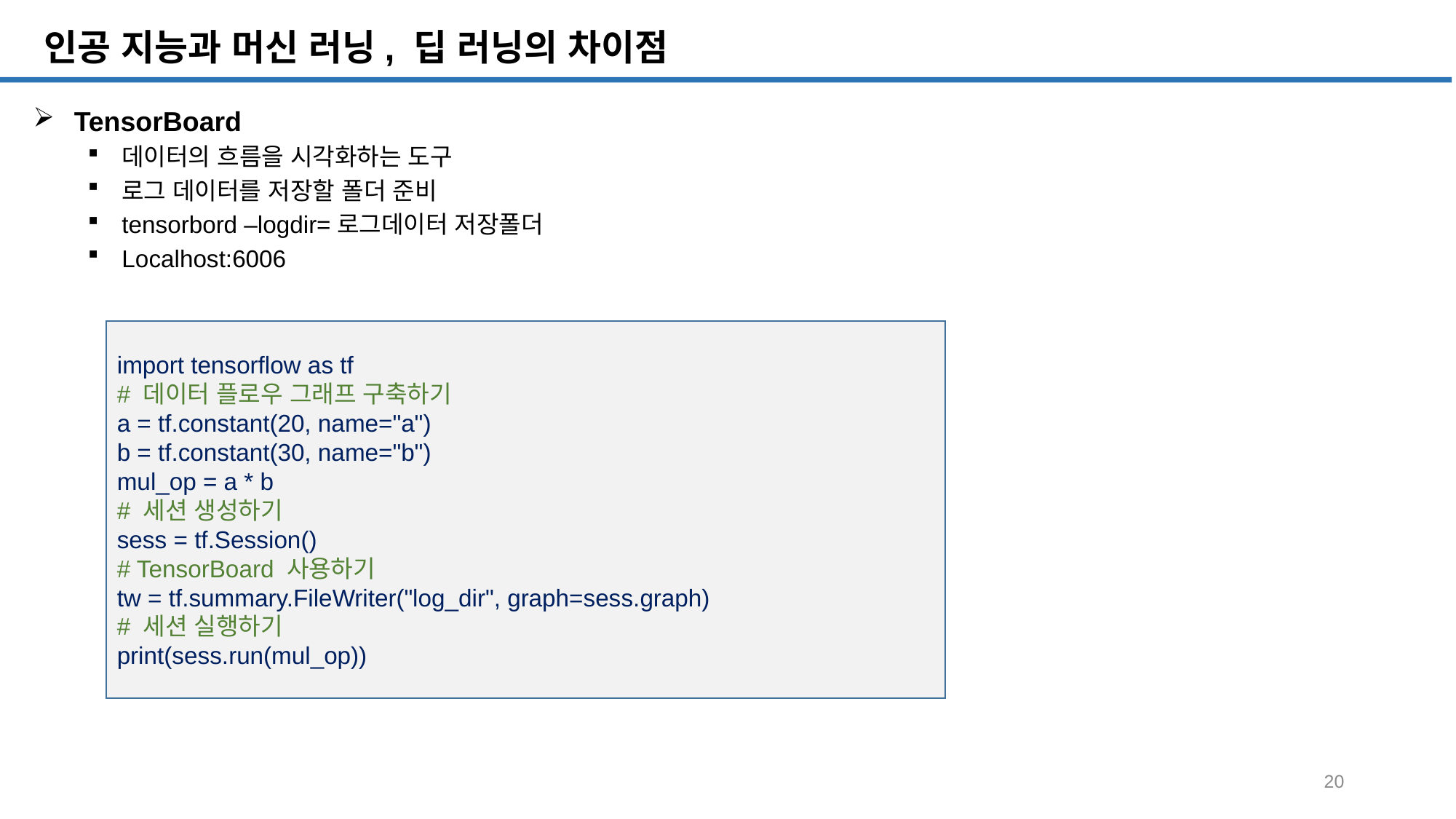

SQL 튜닝 개요
# 인공 지능과 머신 러닝, 딥 러닝의 차이점

TensorBoard
데이터의 흐름을 시각화하는 도구
로그 데이터를 저장할 폴더 준비
tensorbord –logdir=로그데이터 저장폴더
Localhost:6006
import tensorflow as tf
# 데이터 플로우 그래프 구축하기
a = tf.constant(20, name="a")
b = tf.constant(30, name="b")
mul_op = a * b
# 세션 생성하기
sess = tf.Session()
# TensorBoard 사용하기
tw = tf.summary.FileWriter("log_dir", graph=sess.graph)
# 세션 실행하기
print(sess.run(mul_op))
20